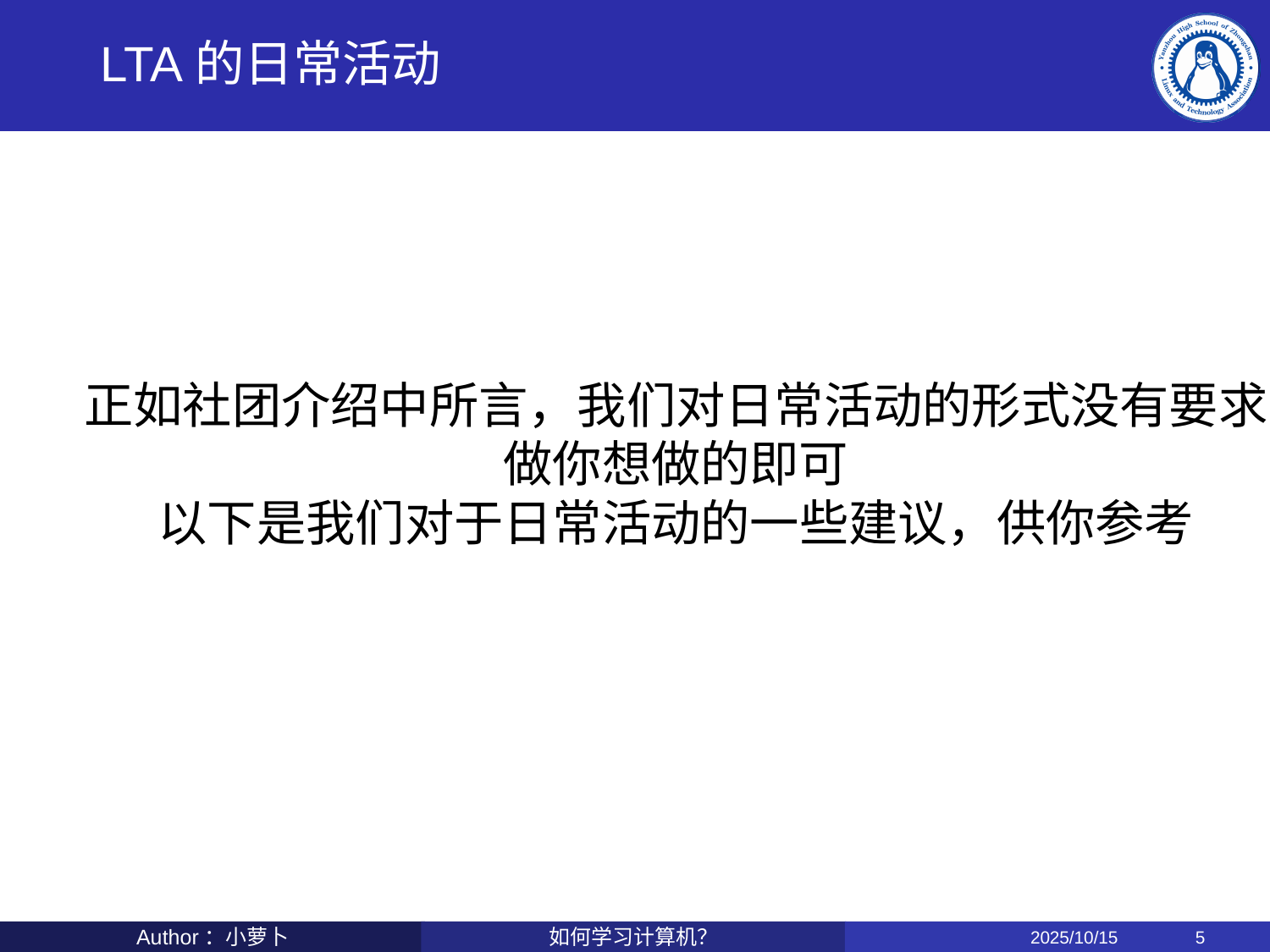

# LTA的日常活动
正如社团介绍中所言，我们对日常活动的形式没有要求
做你想做的即可
以下是我们对于日常活动的一些建议，供你参考